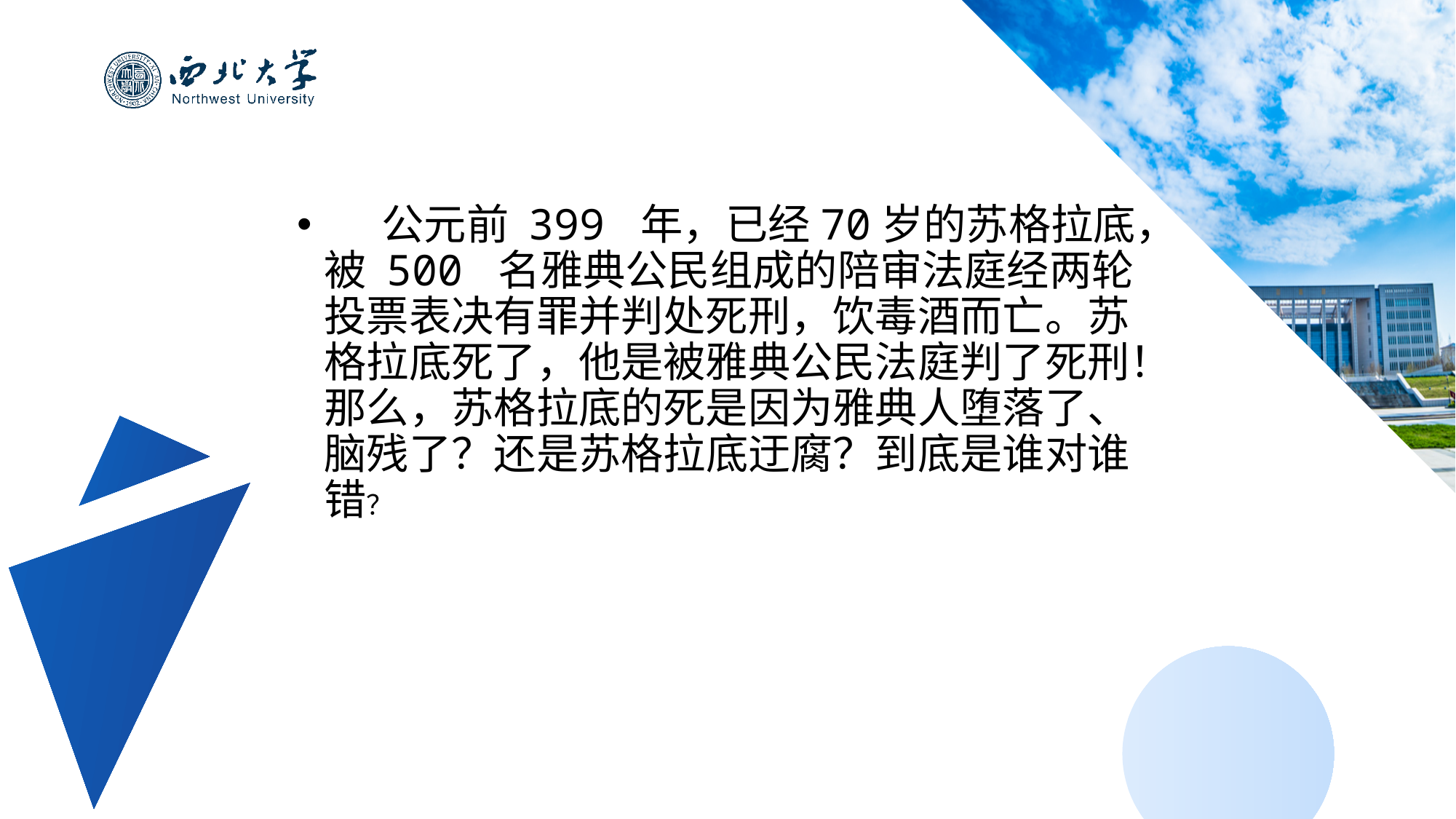

公元前 399 年，已经70岁的苏格拉底，被 500 名雅典公民组成的陪审法庭经两轮投票表决有罪并判处死刑，饮毒酒而亡。苏格拉底死了，他是被雅典公民法庭判了死刑！那么，苏格拉底的死是因为雅典人堕落了、脑残了？还是苏格拉底迂腐？到底是谁对谁错？